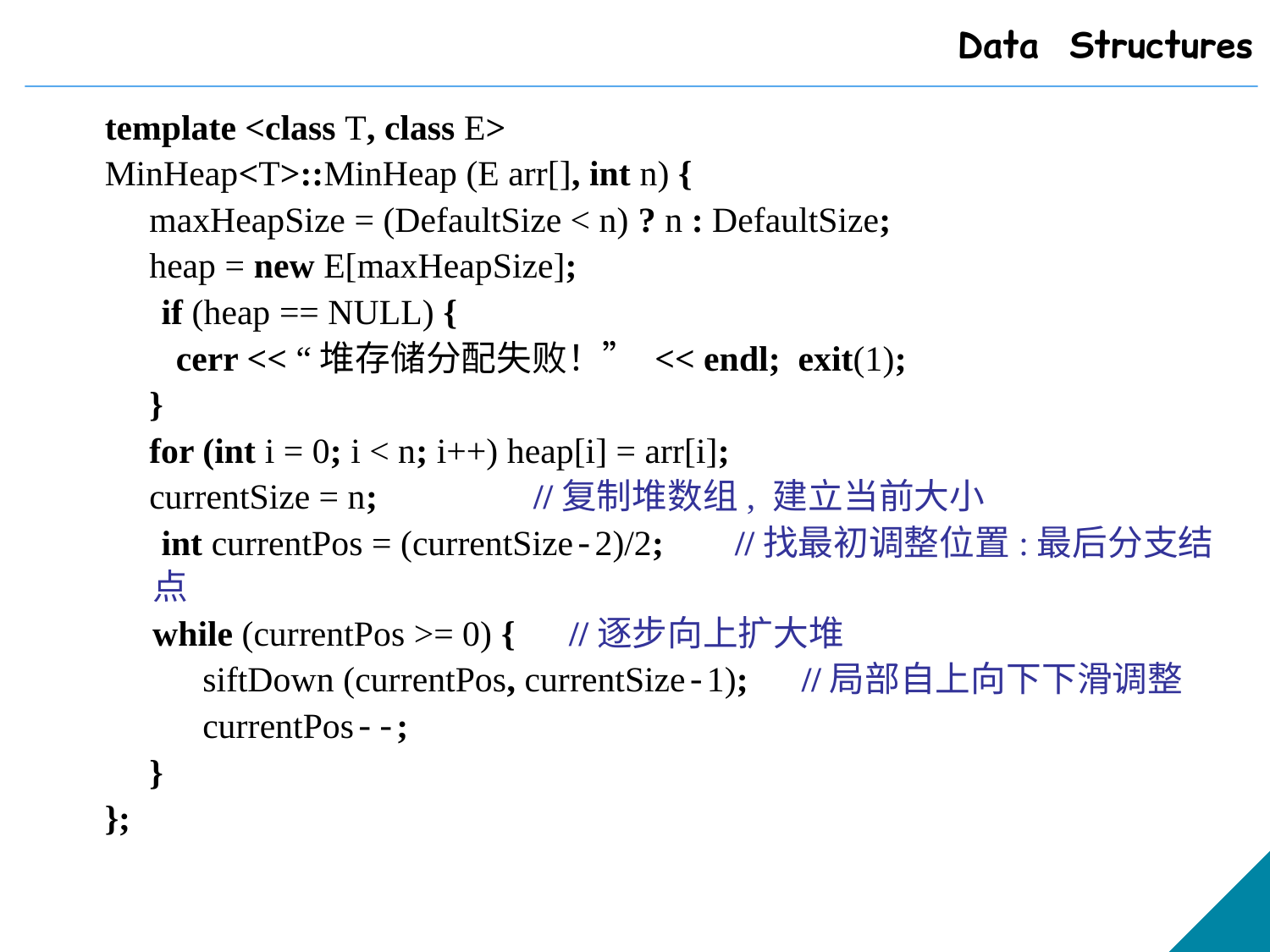

template <class T, class E>
MinHeap<T>::MinHeap (E arr[], int n) {
     maxHeapSize = (DefaultSize < n) ? n : DefaultSize;
     heap = new E[maxHeapSize];
	 if (heap == NULL) {
        cerr << “堆存储分配失败！” << endl;  exit(1);
     }
     for (int i = 0; i < n; i++) heap[i] = arr[i];
     currentSize = n;	       	//复制堆数组, 建立当前大小
	 int currentPos = (currentSize-2)/2;        //找最初调整位置:最后分支结点
 	while (currentPos >= 0) {	    //逐步向上扩大堆
           siftDown (currentPos, currentSize-1);      //局部自上向下下滑调整
           currentPos--;
     }
};